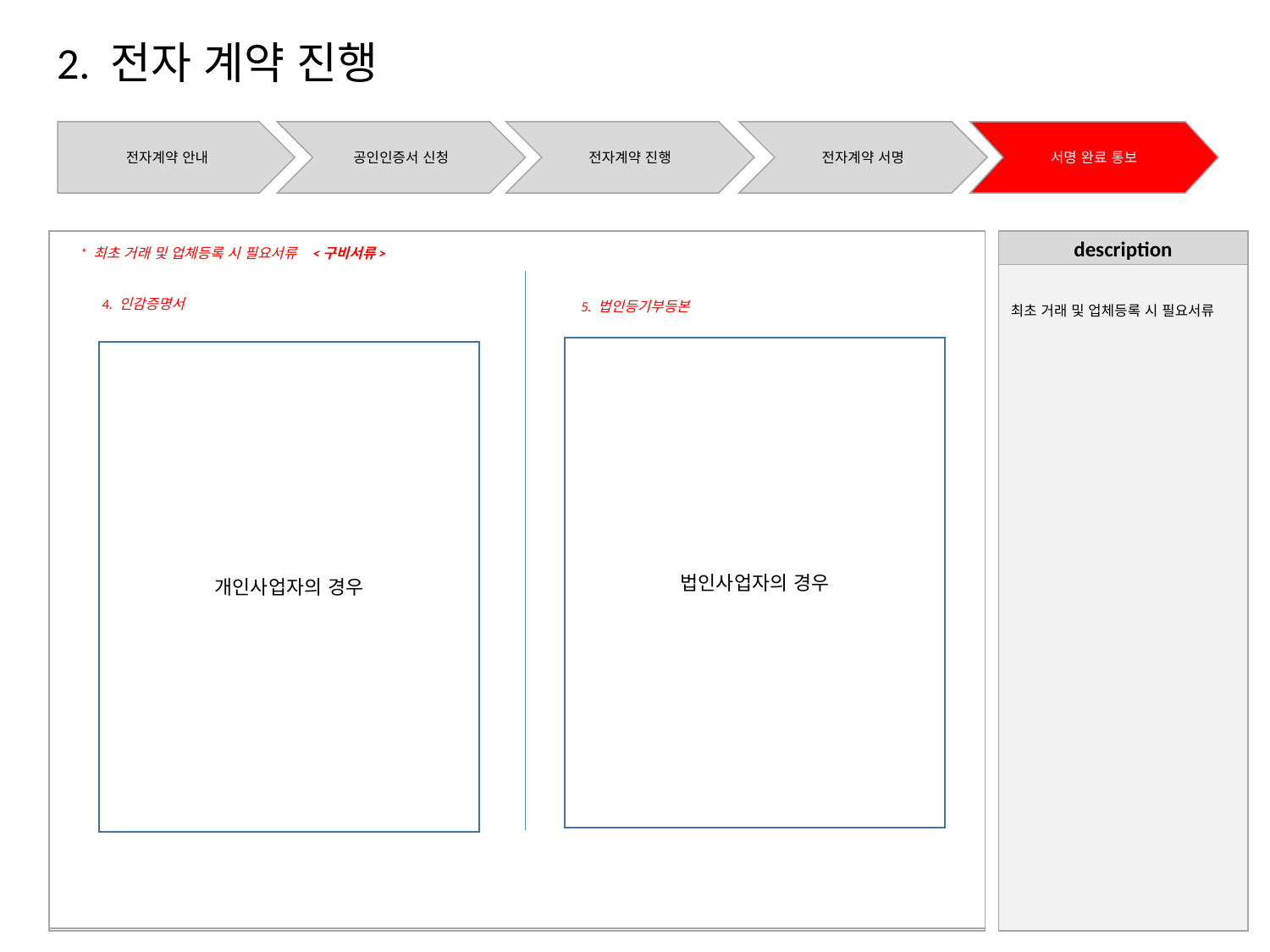

2. 전자 계약 진행
전자계약 안내
공인인증서 신청
전자계약 진행
전자계약 서명
서명 완료 통보

description

* 최초 거래 및 업체등록 시 필요서류   <구비서류>

최초 거래 및 업체등록 시 필요서류

4. 인감증명서
5. 법인등기부등본
법인사업자의 경우
개인사업자의 경우